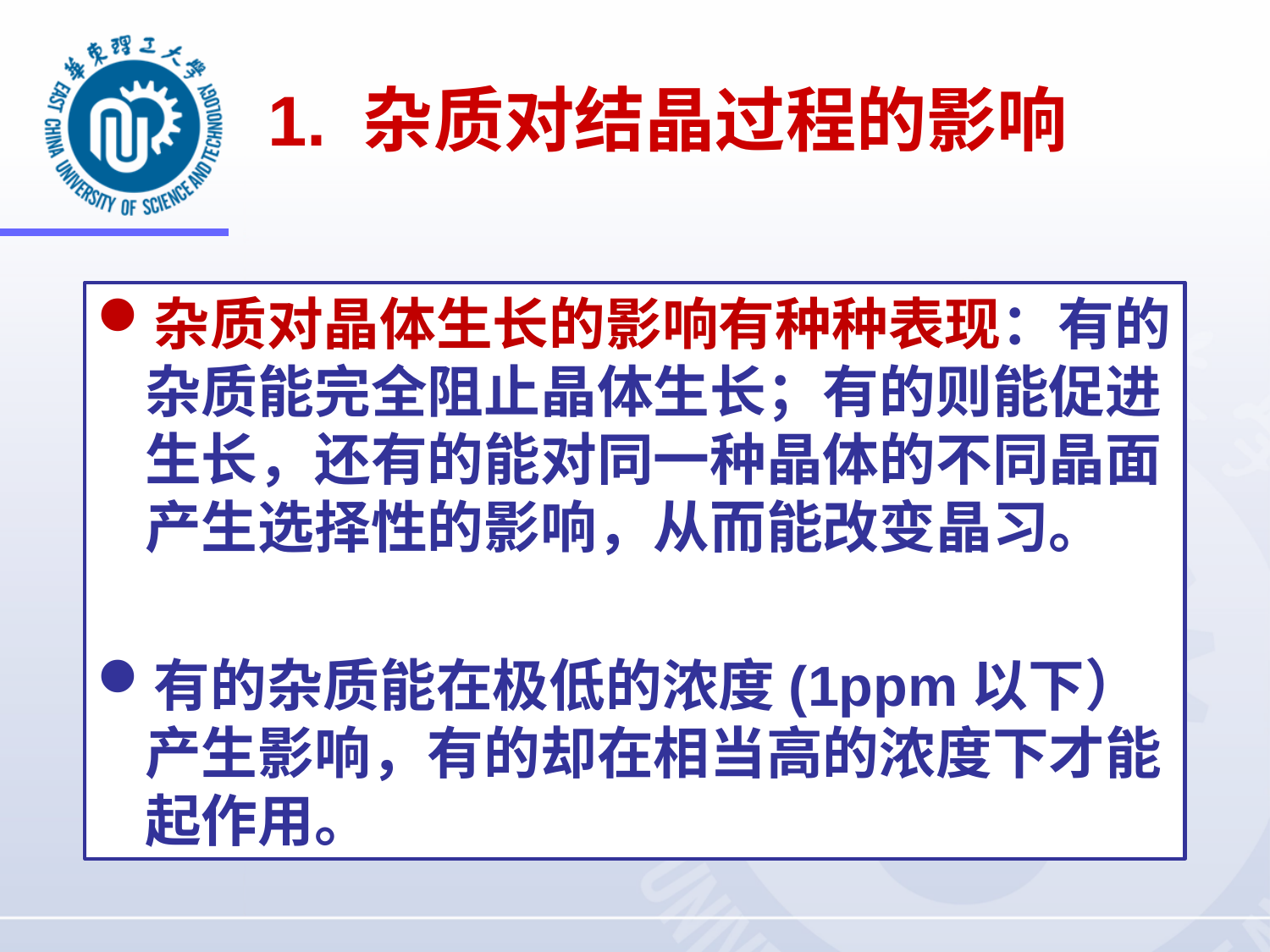

# 1. 杂质对结晶过程的影响
杂质对晶体生长的影响有种种表现：有的杂质能完全阻止晶体生长；有的则能促进生长，还有的能对同一种晶体的不同晶面产生选择性的影响，从而能改变晶习。

有的杂质能在极低的浓度(1ppm以下）产生影响，有的却在相当高的浓度下才能起作用。